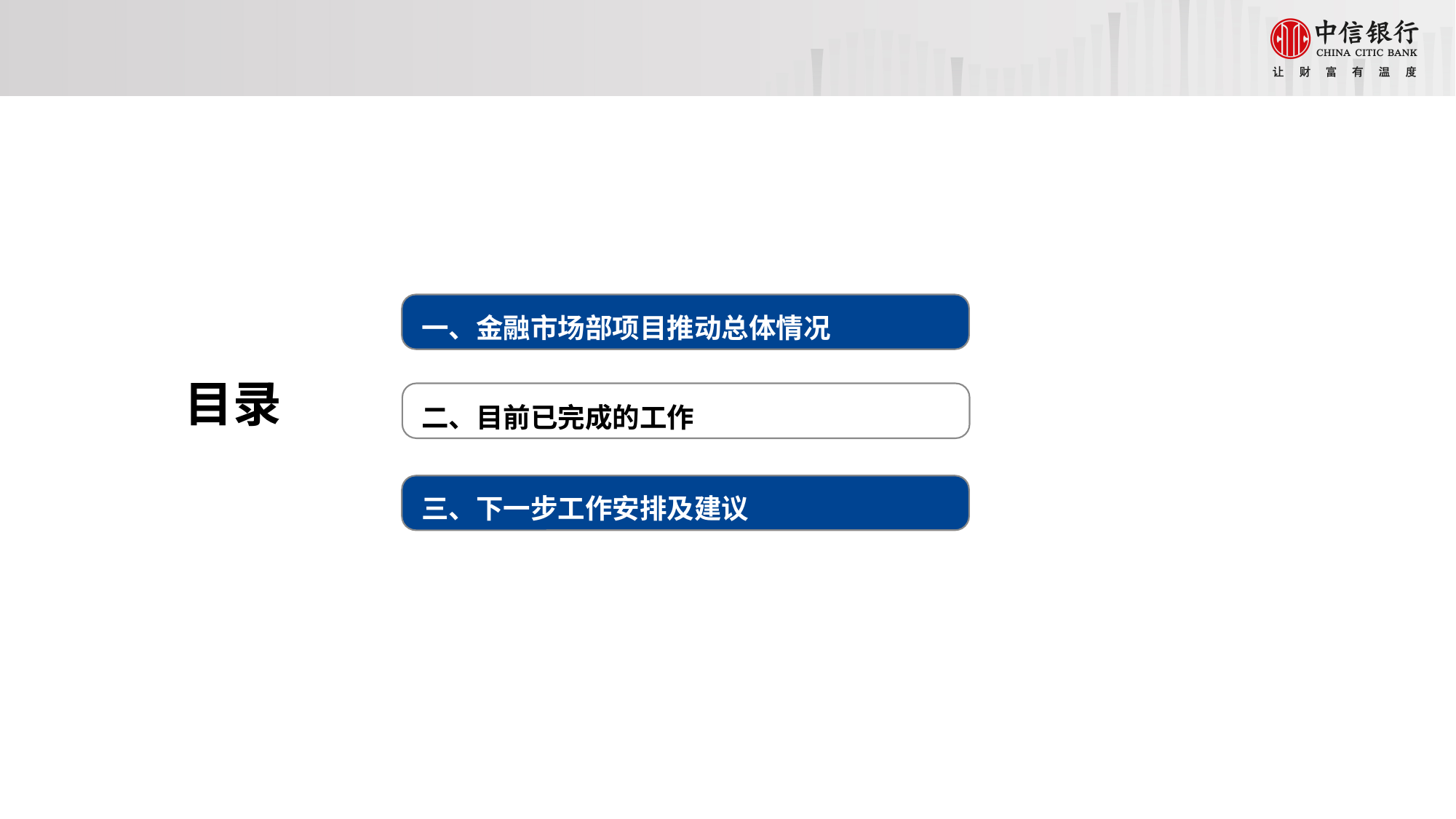

一、金融市场部项目推动总体情况

二、目前已完成的工作

三、下一步工作安排及建议

目录
56